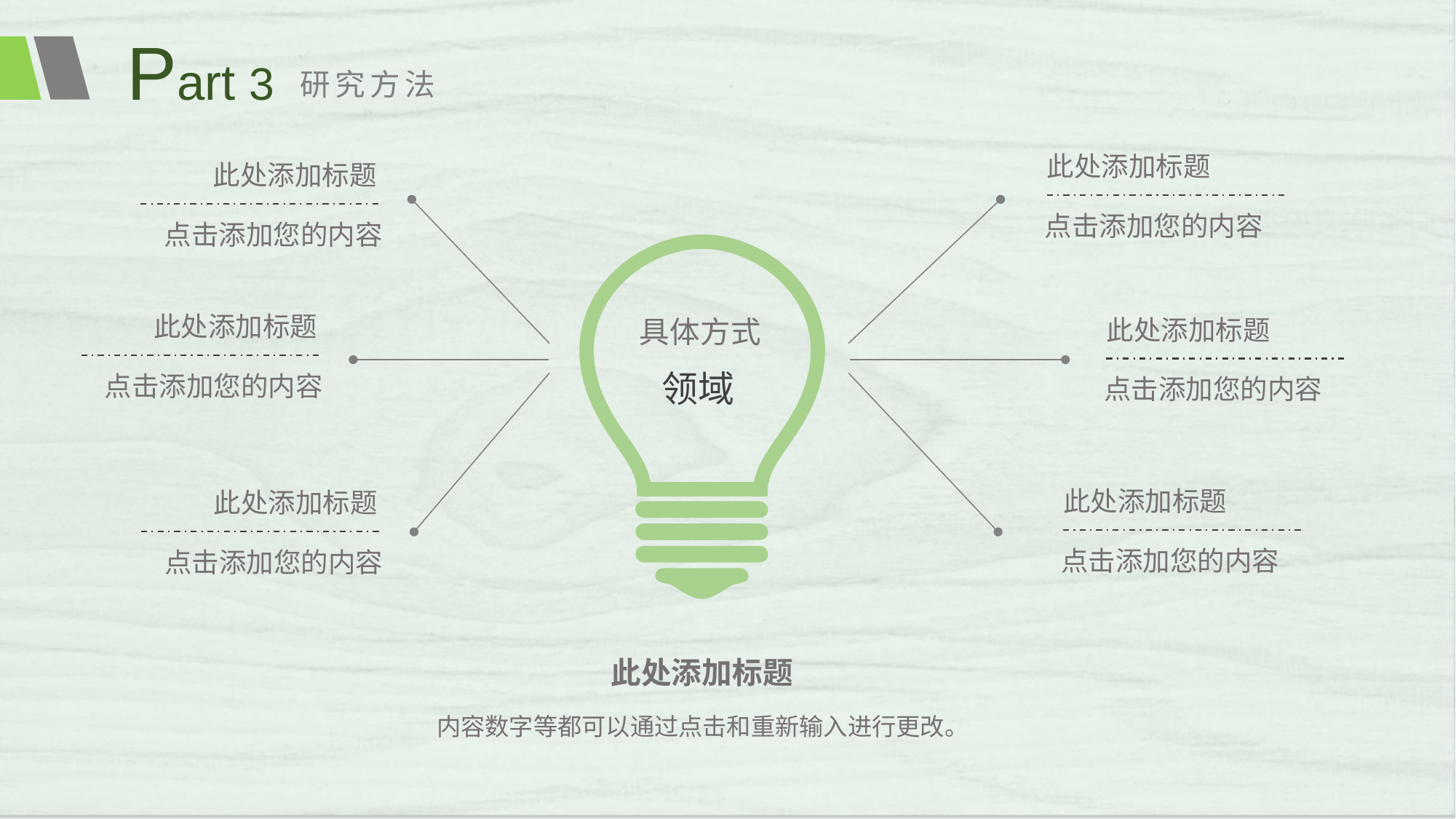

Part 3
研究方法

此处添加标题
点击添加您的内容
此处添加标题
点击添加您的内容

具体方式
领域
此处添加标题
点击添加您的内容
此处添加标题
点击添加您的内容
此处添加标题
点击添加您的内容
此处添加标题
点击添加您的内容
此处添加标题
内容数字等都可以通过点击和重新输入进行更改。